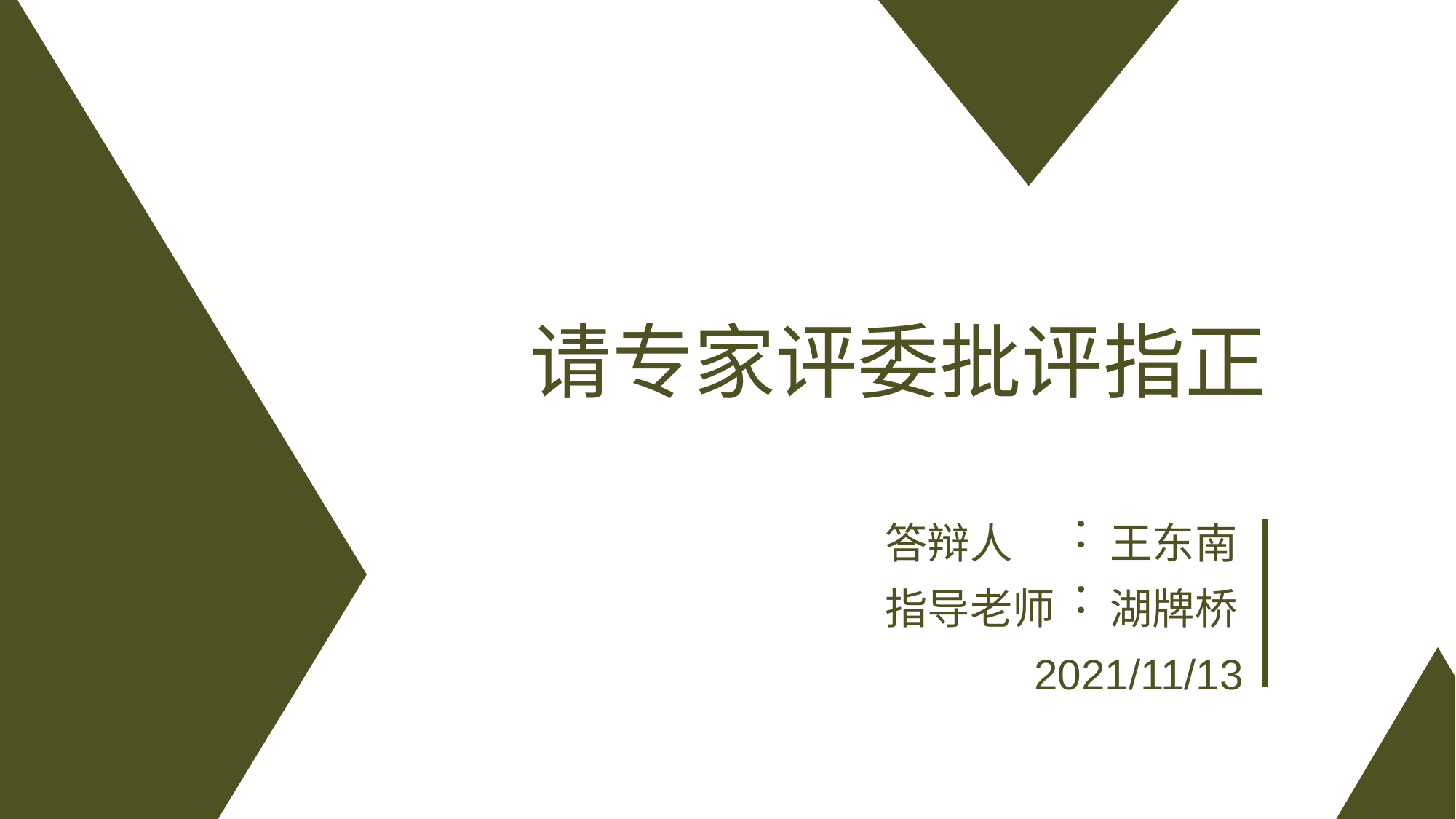

请专家评委批评指正
答辩人
王东南
：
指导老师
湖牌桥
：
2021/11/13